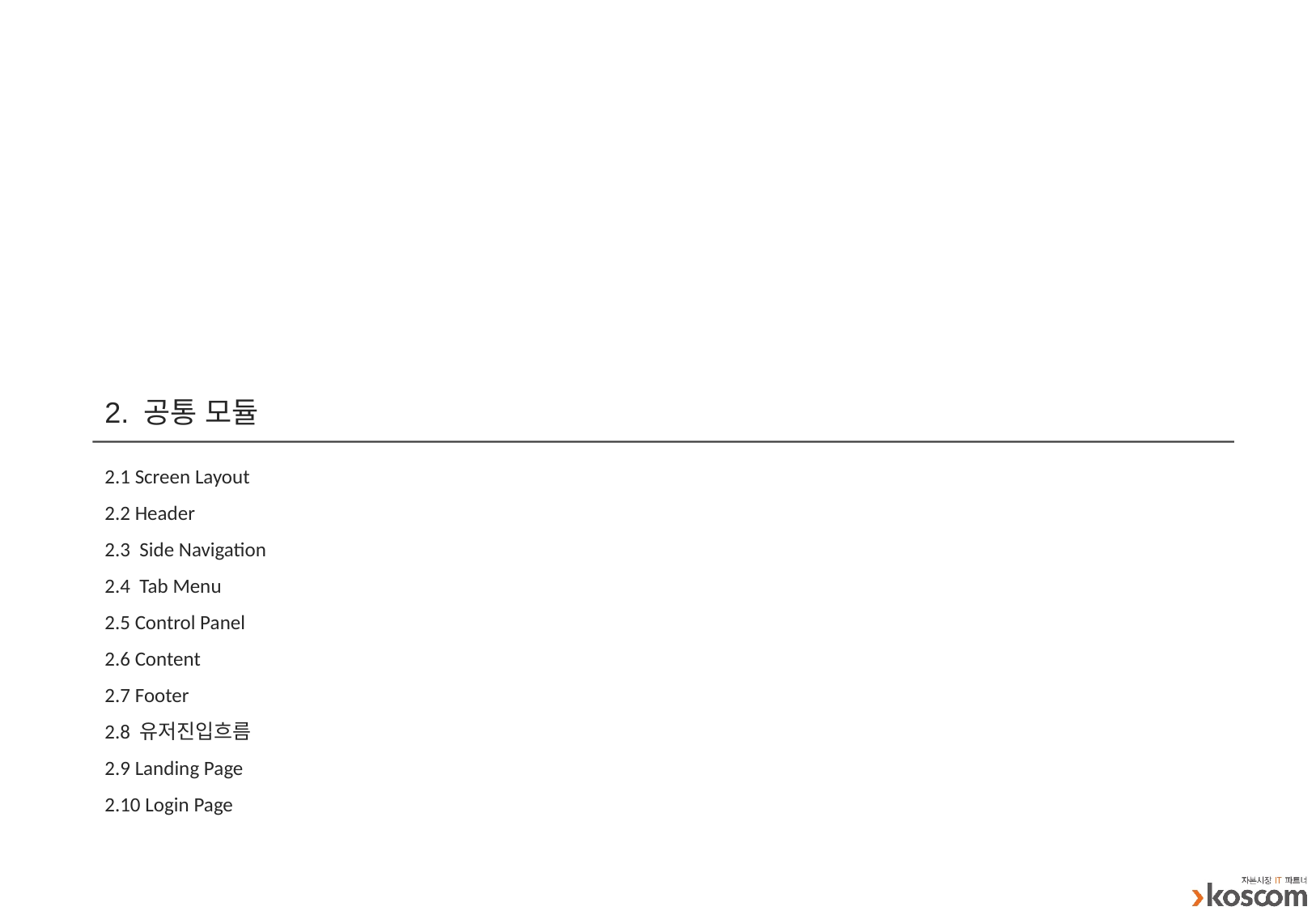

# 2. 공통 모듈
2.1 Screen Layout
2.2 Header
2.3  Side Navigation
2.4  Tab Menu
2.5 Control Panel
2.6 Content
2.7 Footer

2.8 유저진입흐름

2.9 Landing Page

2.10 Login Page